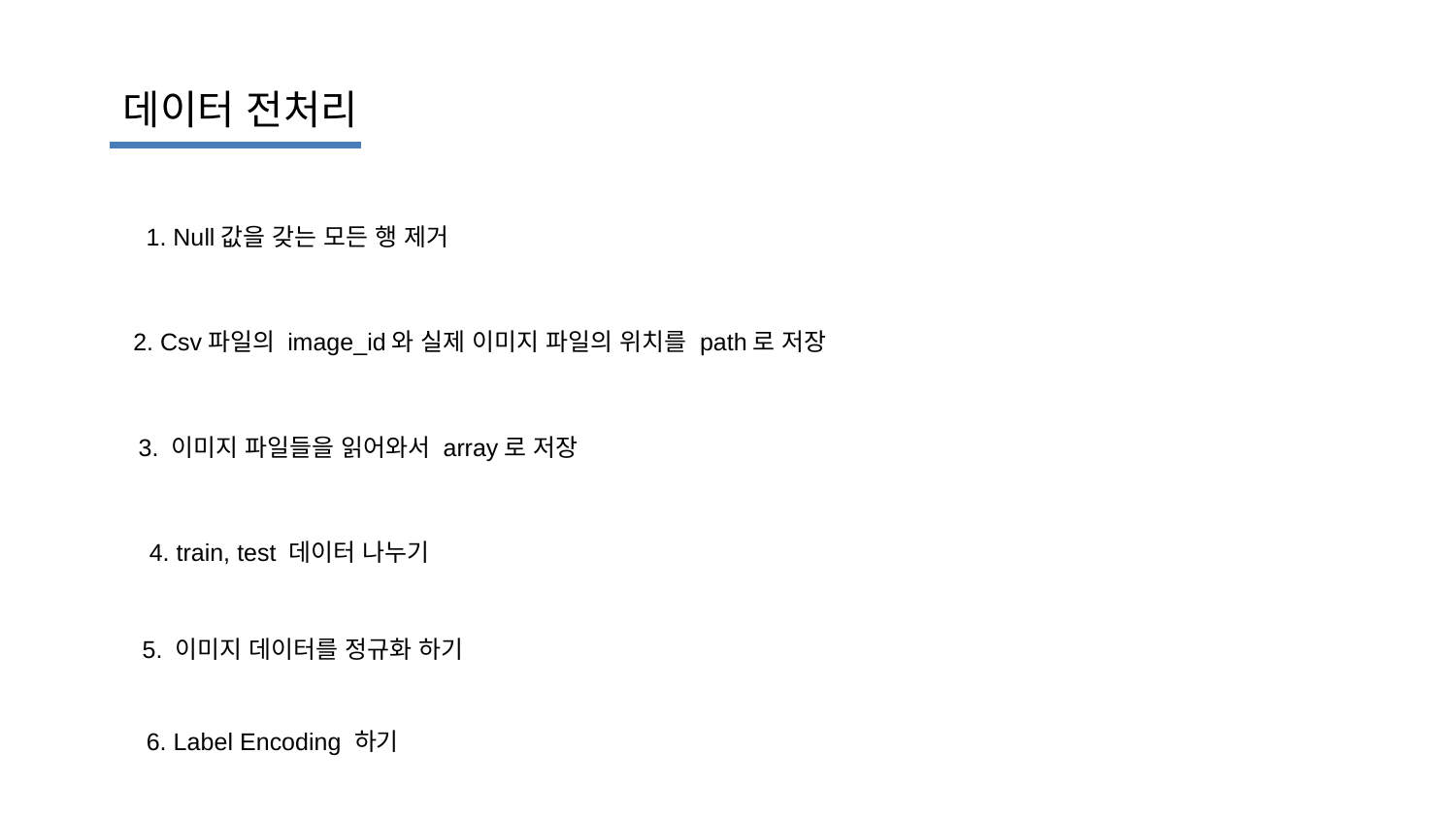

데이터 전처리
1. Null값을 갖는 모든 행 제거
2. Csv파일의 image_id와 실제 이미지 파일의 위치를 path로 저장
3. 이미지 파일들을 읽어와서 array로 저장
4. train, test 데이터 나누기
5. 이미지 데이터를 정규화 하기
6. Label Encoding 하기